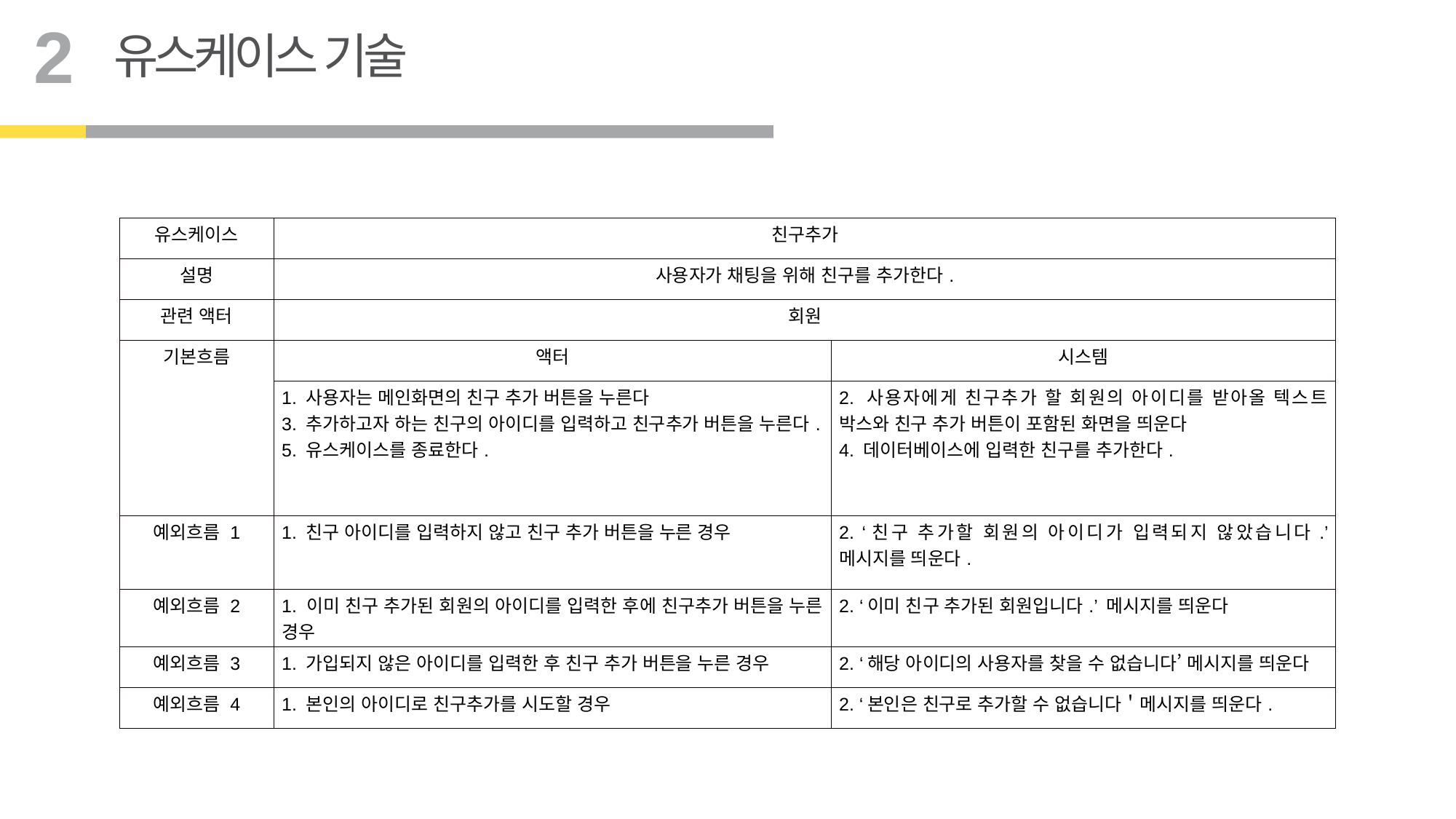

2
유스케이스 기술

| 유스케이스 | 친구추가 |  |
| --- | --- | --- |
| 설명 | 사용자가 채팅을 위해 친구를 추가한다. |  |
| 관련 액터 | 회원 |  |
| 기본흐름 | 액터 | 시스템 |
|  | 1. 사용자는 메인화면의 친구 추가 버튼을 누른다 3. 추가하고자 하는 친구의 아이디를 입력하고 친구추가 버튼을 누른다. 5. 유스케이스를 종료한다. | 2. 사용자에게 친구추가 할 회원의 아이디를 받아올 텍스트 박스와 친구 추가 버튼이 포함된 화면을 띄운다 4. 데이터베이스에 입력한 친구를 추가한다. |
| 예외흐름 1 | 1. 친구 아이디를 입력하지 않고 친구 추가 버튼을 누른 경우 | 2. ‘친구 추가할 회원의 아이디가 입력되지 않았습니다.’ 메시지를 띄운다. |
| 예외흐름 2 | 1. 이미 친구 추가된 회원의 아이디를 입력한 후에 친구추가 버튼을 누른 경우 | 2. ‘이미 친구 추가된 회원입니다.’ 메시지를 띄운다 |
| 예외흐름 3 | 1. 가입되지 않은 아이디를 입력한 후 친구 추가 버튼을 누른 경우 | 2. ‘해당 아이디의 사용자를 찾을 수 없습니다’ 메시지를 띄운다 |
| 예외흐름 4 | 1. 본인의 아이디로 친구추가를 시도할 경우 | 2. ‘본인은 친구로 추가할 수 없습니다＇메시지를 띄운다. |